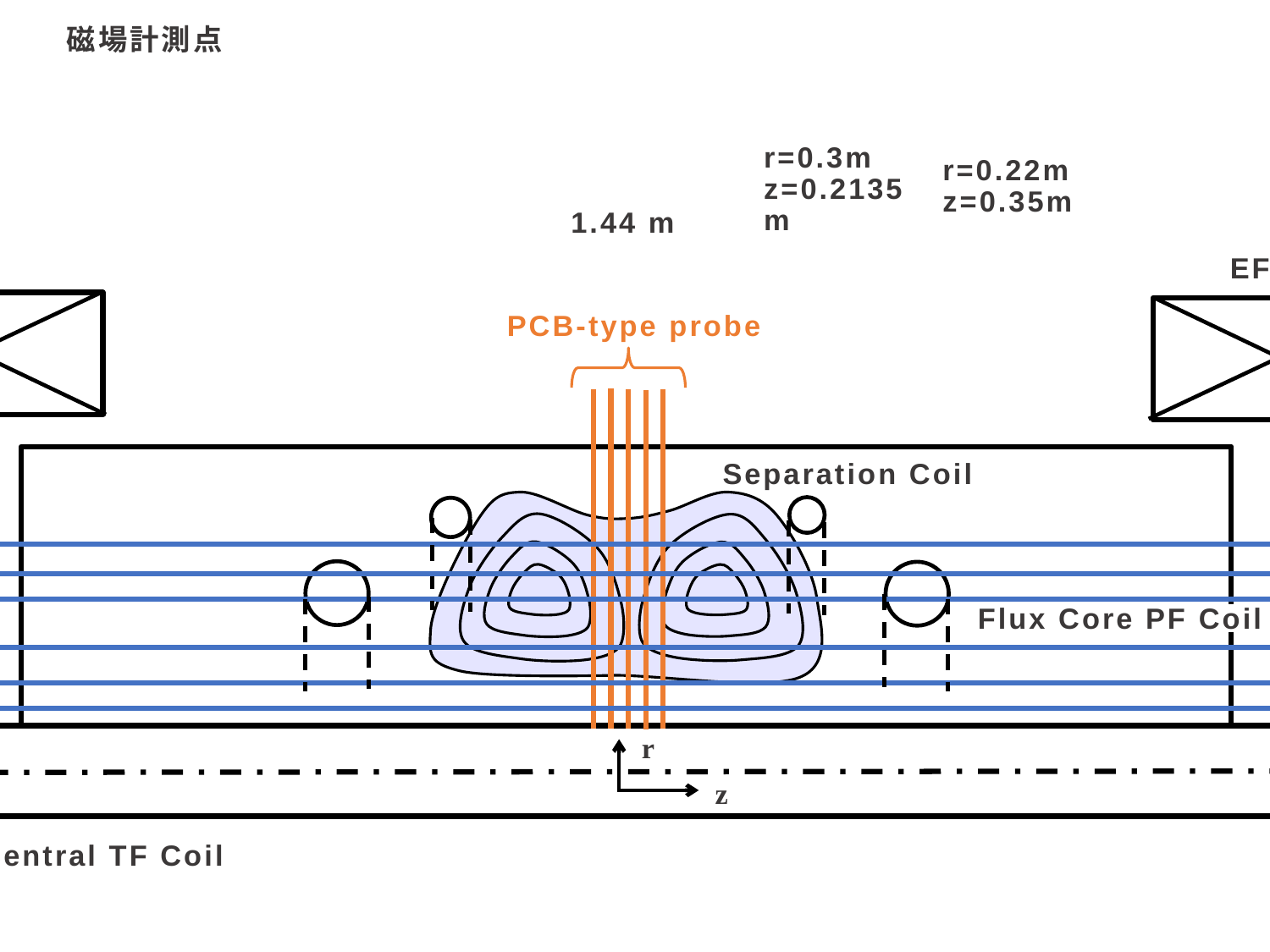

# 磁場計測点
r=0.3m
z=0.2135m
r=0.22m
z=0.35m
1.44 m
EF Coil
PCB-type probe

0.75 m
Separation Coil

Pickup coil
R=
0.075,
0.121,
0.167,
0.220,
0.250,
0.275 m
Hand rolled
type probe

Flux Core PF Coil
r

z
θ
Central TF Coil